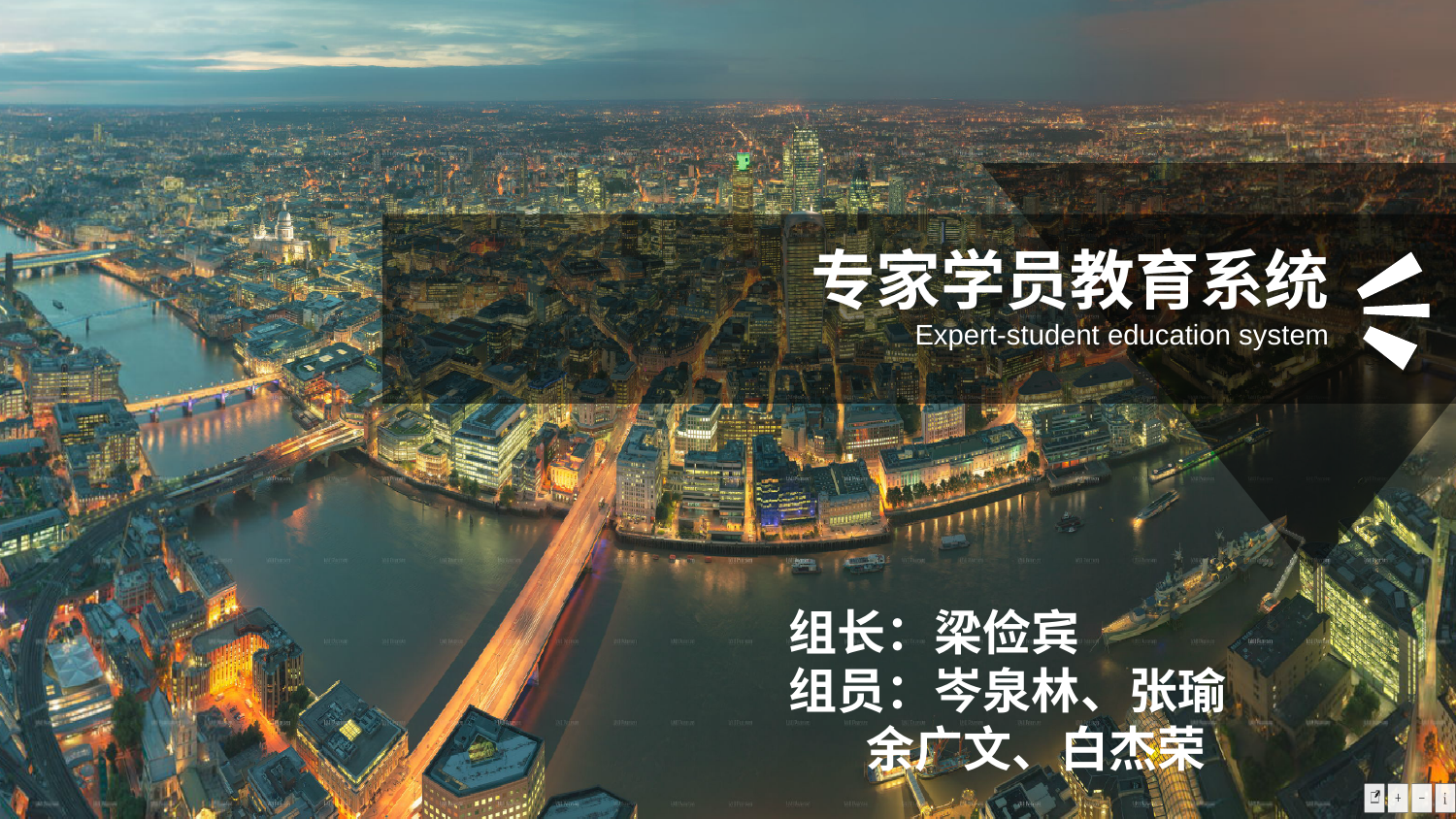

专家学员教育系统
                        Expert-student education system

组长：梁俭宾
组员：岑泉林、张瑜
      余广文、白杰荣